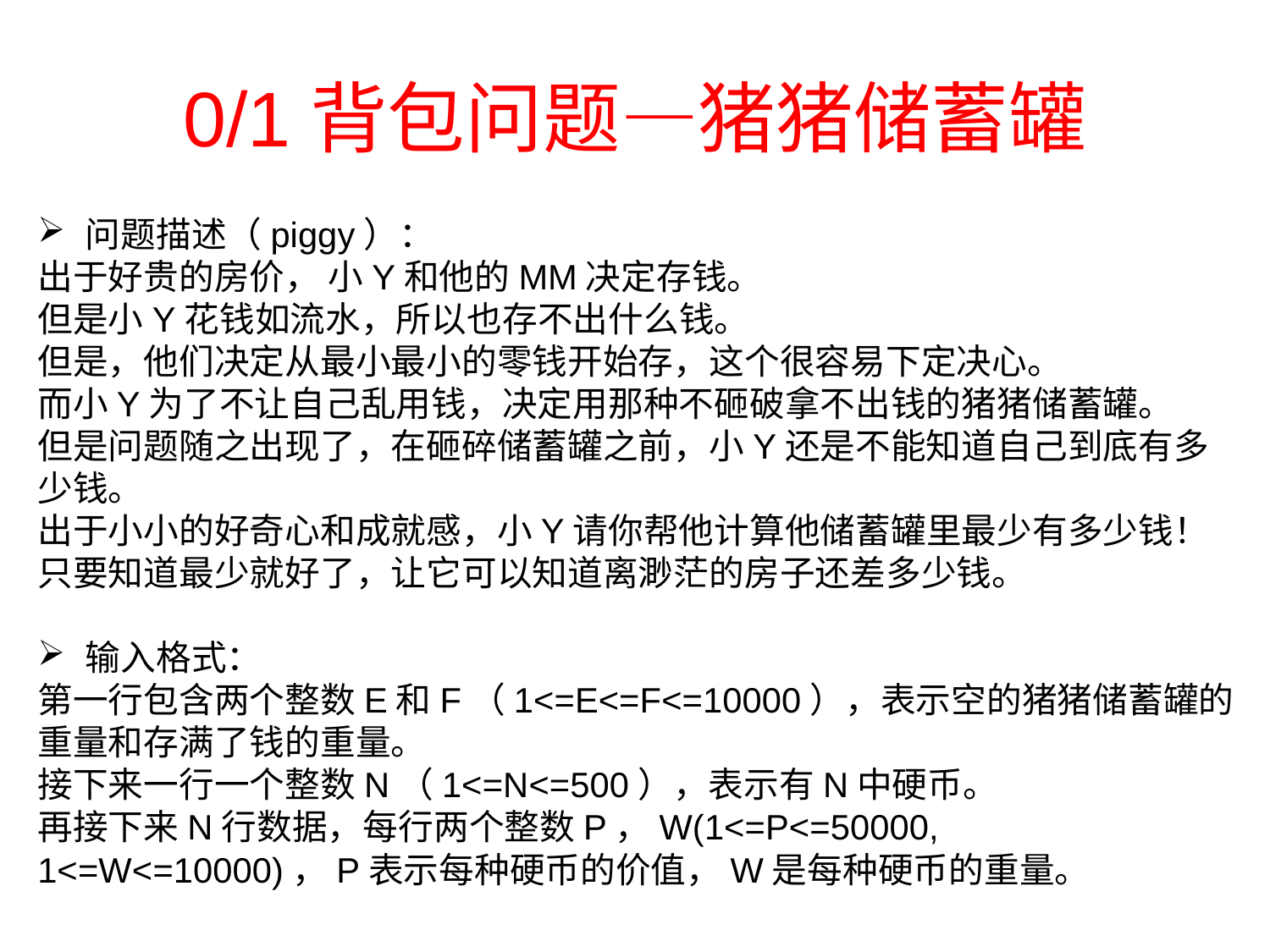

# 0/1背包问题—猪猪储蓄罐
问题描述（piggy）：
出于好贵的房价， 小Y和他的MM决定存钱。
但是小Y花钱如流水，所以也存不出什么钱。
但是，他们决定从最小最小的零钱开始存，这个很容易下定决心。
而小Y为了不让自己乱用钱，决定用那种不砸破拿不出钱的猪猪储蓄罐。
但是问题随之出现了，在砸碎储蓄罐之前，小Y还是不能知道自己到底有多少钱。
出于小小的好奇心和成就感，小Y请你帮他计算他储蓄罐里最少有多少钱！
只要知道最少就好了，让它可以知道离渺茫的房子还差多少钱。

输入格式：
第一行包含两个整数E和F（1<=E<=F<=10000），表示空的猪猪储蓄罐的重量和存满了钱的重量。
接下来一行一个整数N（1<=N<=500），表示有N中硬币。
再接下来N行数据，每行两个整数P，W(1<=P<=50000, 1<=W<=10000)，P表示每种硬币的价值，W是每种硬币的重量。